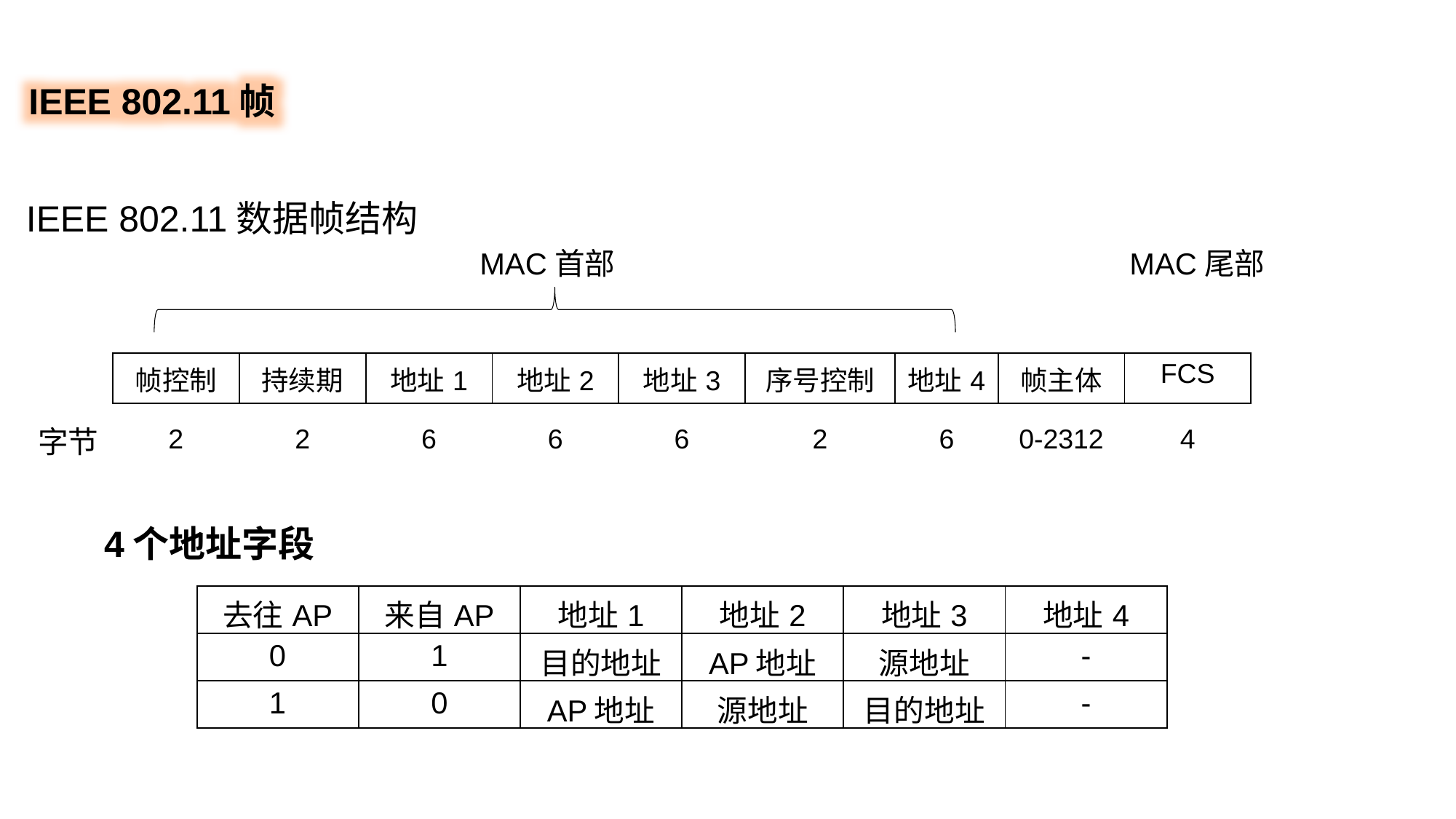

IEEE 802.11帧
IEEE 802.11数据帧结构
MAC首部
MAC尾部
| 帧控制 | 持续期 | 地址1 | 地址2 | 地址3 | 序号控制 | 地址4 | 帧主体 | FCS |
| --- | --- | --- | --- | --- | --- | --- | --- | --- |
字节
| 2 | 2 | 6 | 6 | 6 | 2 | 6 | 0-2312 | 4 |
| --- | --- | --- | --- | --- | --- | --- | --- | --- |
4个地址字段
| 去往AP | 来自AP | 地址1 | 地址2 | 地址3 | 地址4 |
| --- | --- | --- | --- | --- | --- |
| 0 | 1 | 目的地址 | AP地址 | 源地址 | - |
| 1 | 0 | AP地址 | 源地址 | 目的地址 | - |